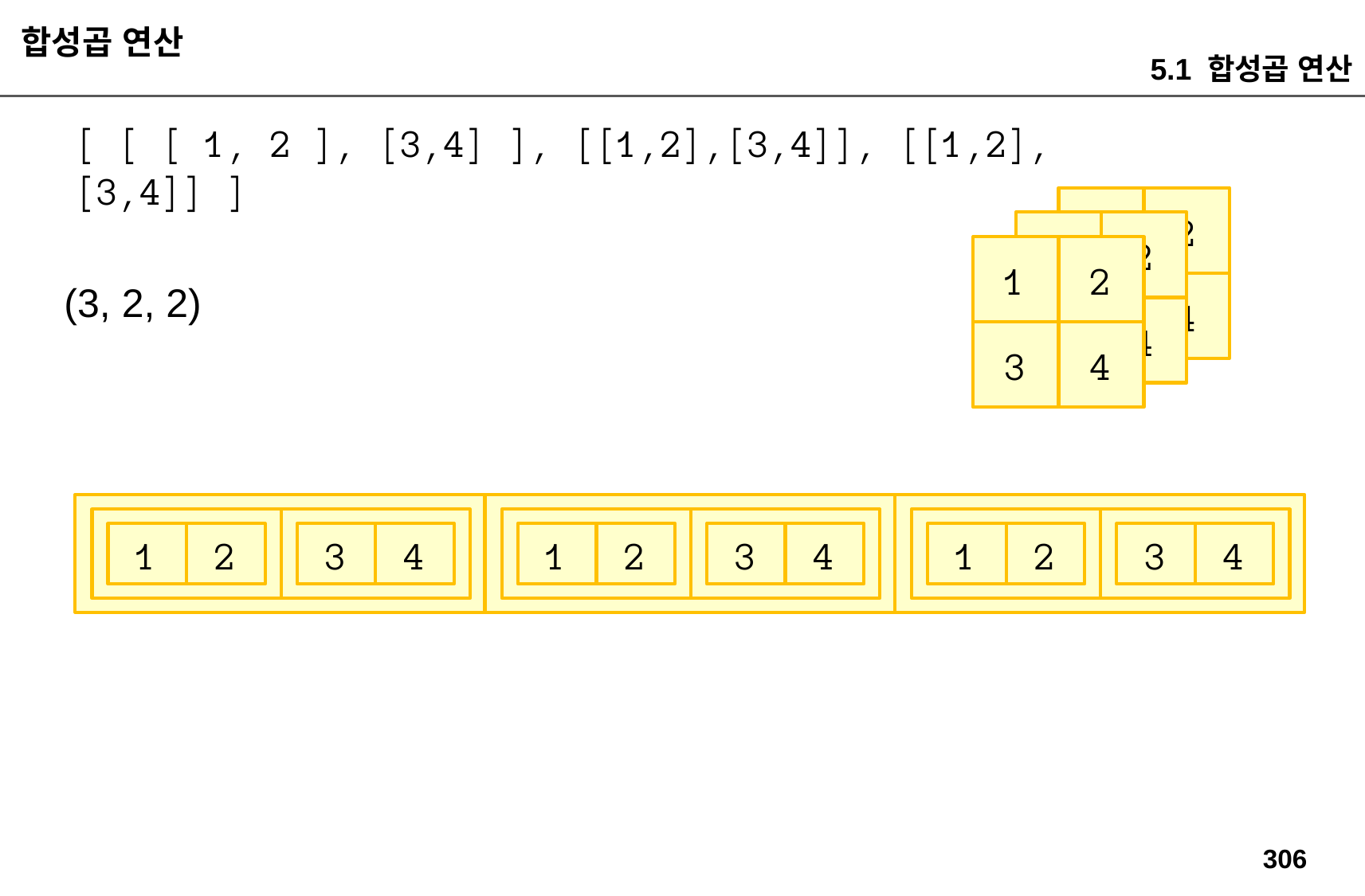

합성곱 연산
5.1 합성곱 연산
[ [ [ 1, 2 ], [3,4] ], [[1,2],[3,4]], [[1,2], [3,4]] ]

1
2
1
2
1
2
(3, 2, 2)
3
4
3
4
3
4

3
4
3
4
3
4
1
2
1
2
1
2